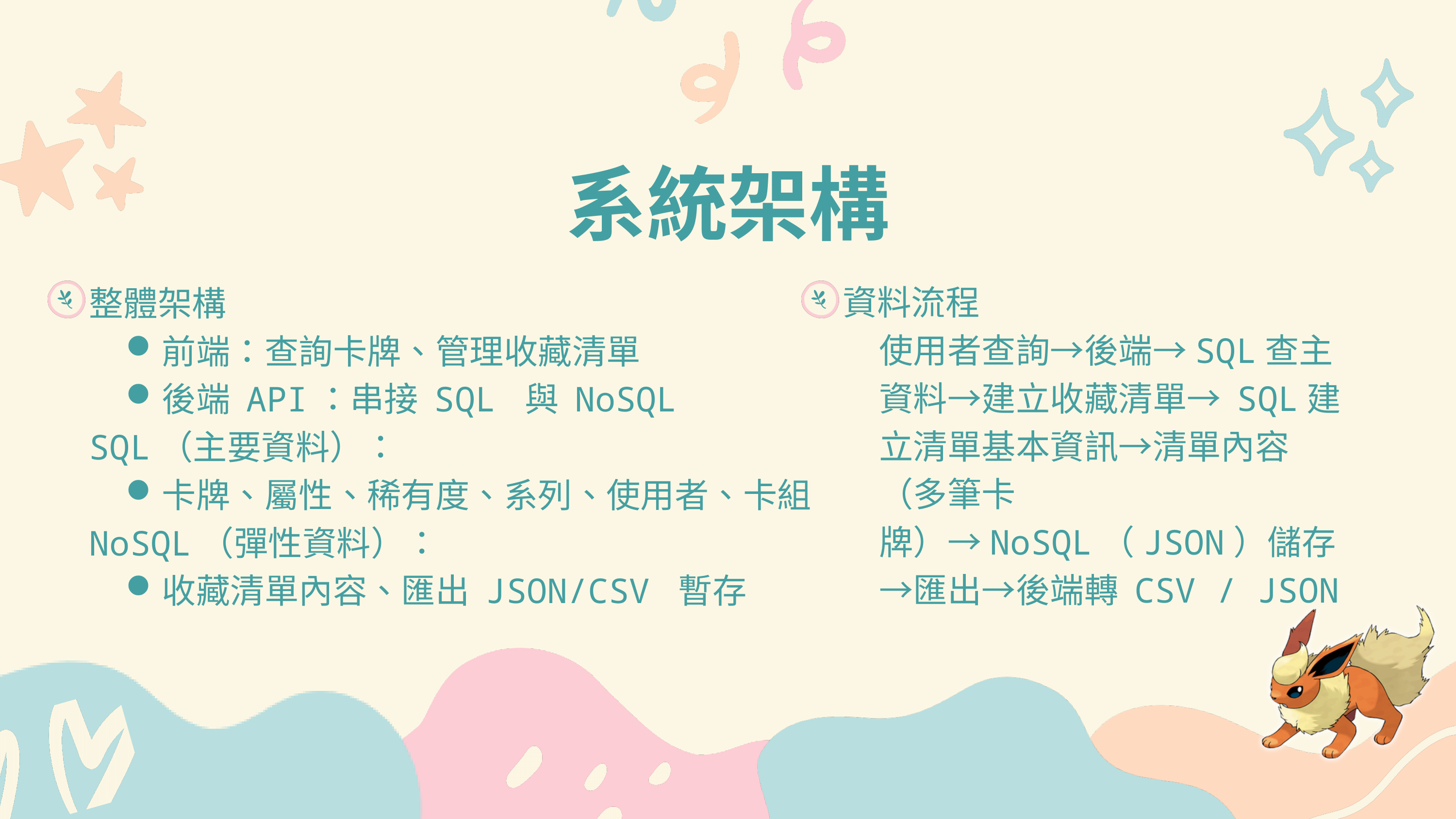

系統架構
資料流程
使用者查詢→後端→SQL查主資料→建立收藏清單→ SQL建立清單基本資訊→清單內容（多筆卡牌）→NoSQL（JSON）儲存→匯出→後端轉 CSV / JSON
整體架構
前端：查詢卡牌、管理收藏清單
後端 API：串接 SQL 與 NoSQL
SQL（主要資料）：
卡牌、屬性、稀有度、系列、使用者、卡組
NoSQL（彈性資料）：
收藏清單內容、匯出 JSON/CSV 暫存